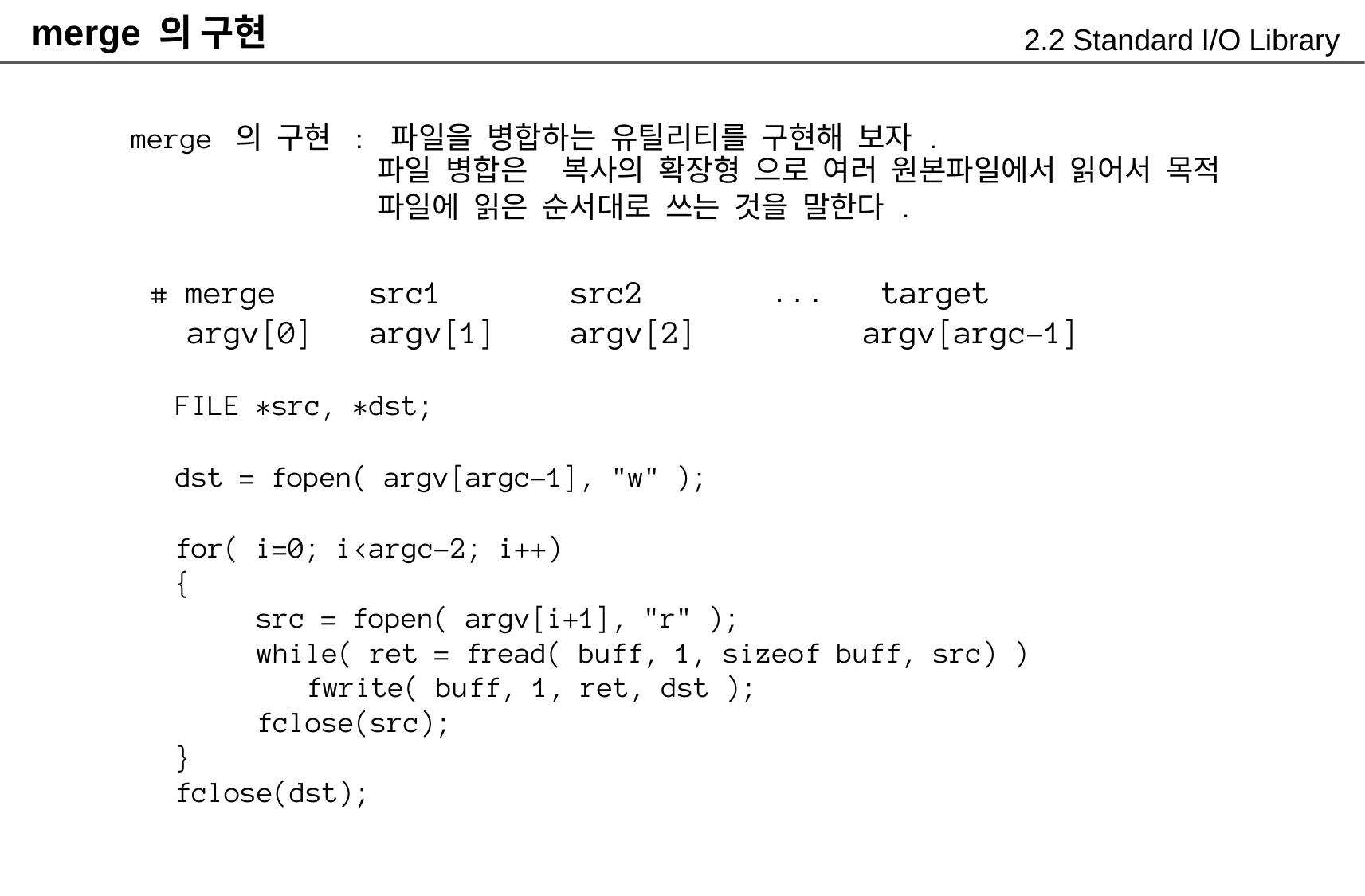

merge 의 구현
2.2 Standard I/O Library

merge  의  구현  :  파일을  병합하는  유틸리티를  구현해  보자 .
	파일  병합은     복사의  확장형  으로  여러  원본파일에서  읽어서  목적
	파일에  읽은  순서대로  쓰는  것을  말한다 .
...
#  merge
	argv[0]
src1
argv[1]
src2
argv[2]
	target
argv[argc-1]

FILE  *src,  *dst;

dst  =  fopen(  argv[argc-1],  "w"  );

for(  i=0;  i<argc-2;  i++)
{
	src  =  fopen(  argv[i+1],  "r"  );
	while(  ret  =  fread(  buff,  1,  sizeof  buff,  src)  )
		fwrite(  buff,  1,  ret,  dst  );
	fclose(src);
}
fclose(dst);